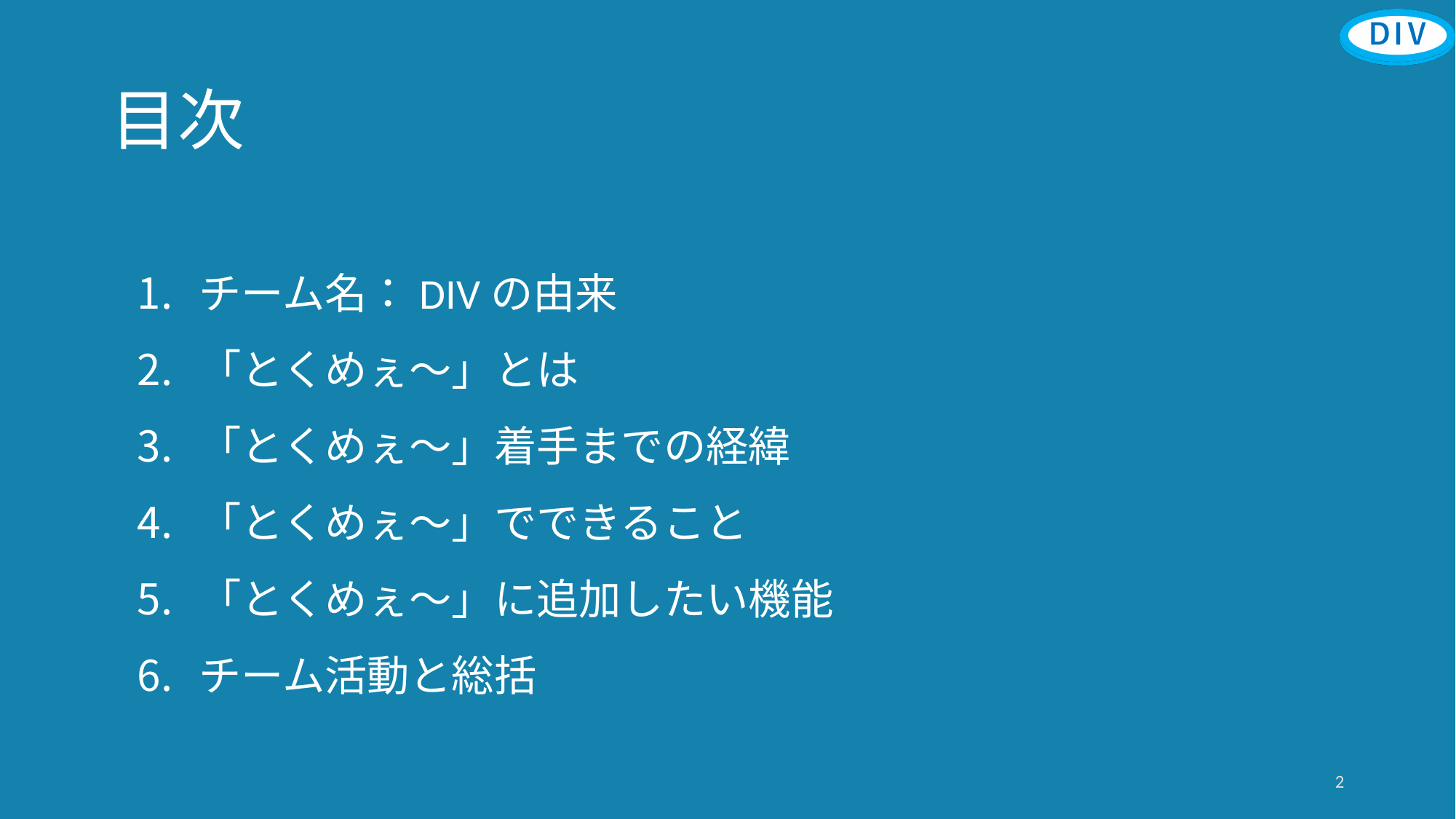

# 目次
チーム名：DIVの由来
「とくめぇ～」とは
「とくめぇ～」着手までの経緯
「とくめぇ～」でできること
「とくめぇ～」に追加したい機能
チーム活動と総括
2